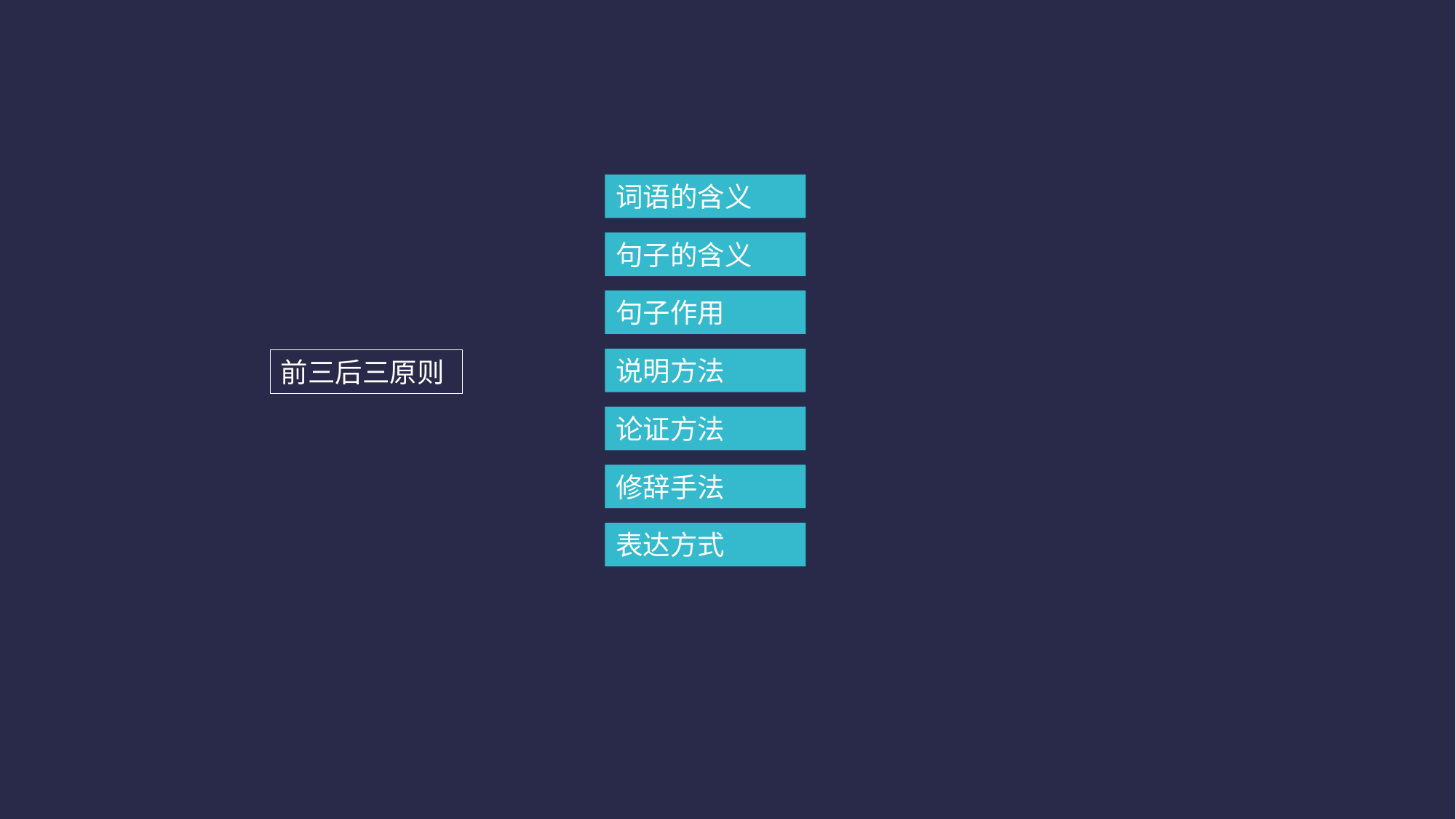

词语的含义
句子的含义
句子作用
说明方法
前三后三原则
论证方法
修辞手法
表达方式